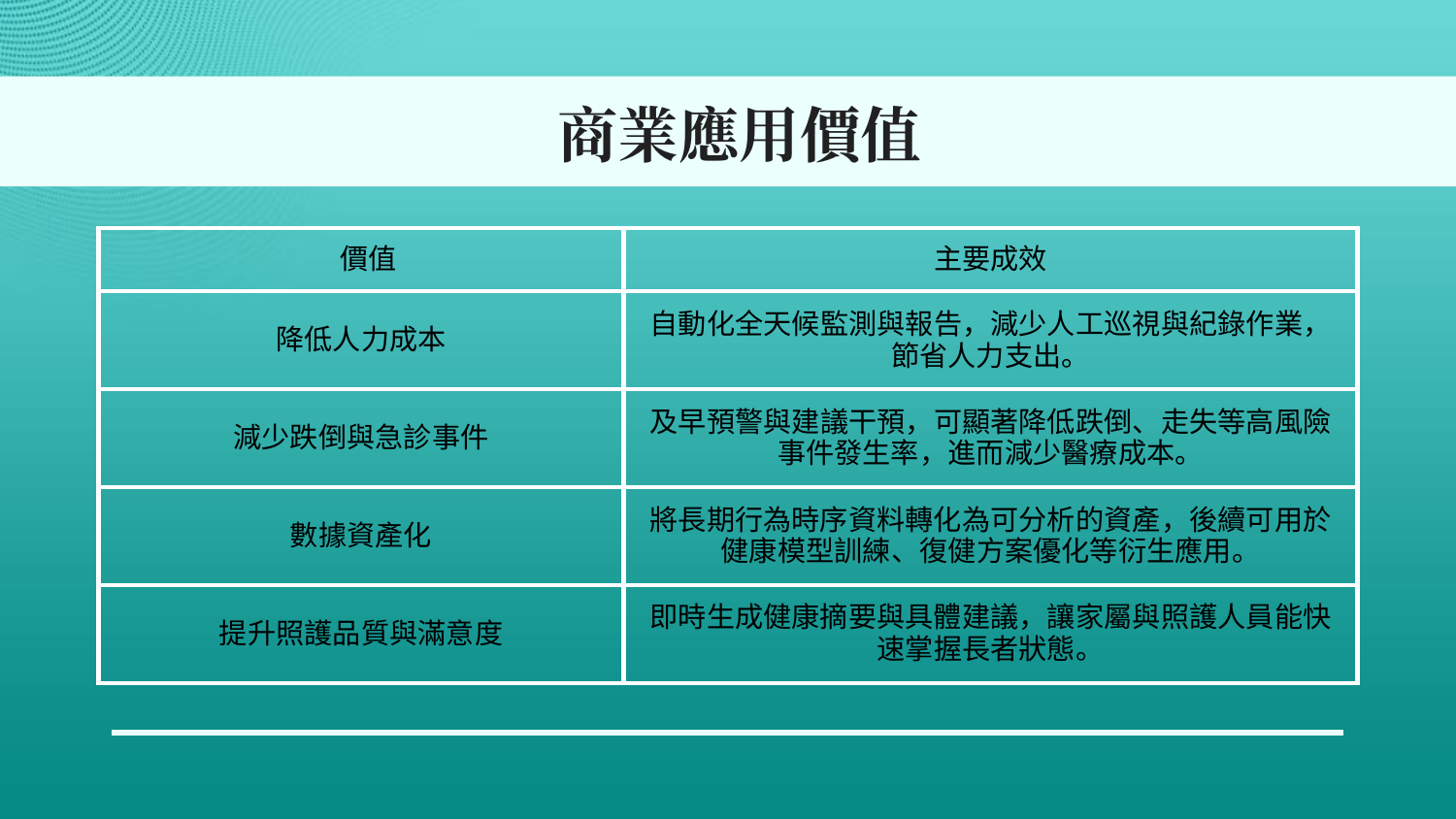

# 商業應用價值
| 價值 | 主要成效 |
| --- | --- |
| 降低人力成本 | 自動化全天候監測與報告，減少人工巡視與紀錄作業，節省人力支出。 |
| 減少跌倒與急診事件 | 及早預警與建議干預，可顯著降低跌倒、走失等高風險事件發生率，進而減少醫療成本。 |
| 數據資產化 | 將長期行為時序資料轉化為可分析的資產，後續可用於健康模型訓練、復健方案優化等衍生應用。 |
| 提升照護品質與滿意度 | 即時生成健康摘要與具體建議，讓家屬與照護人員能快速掌握長者狀態。 |